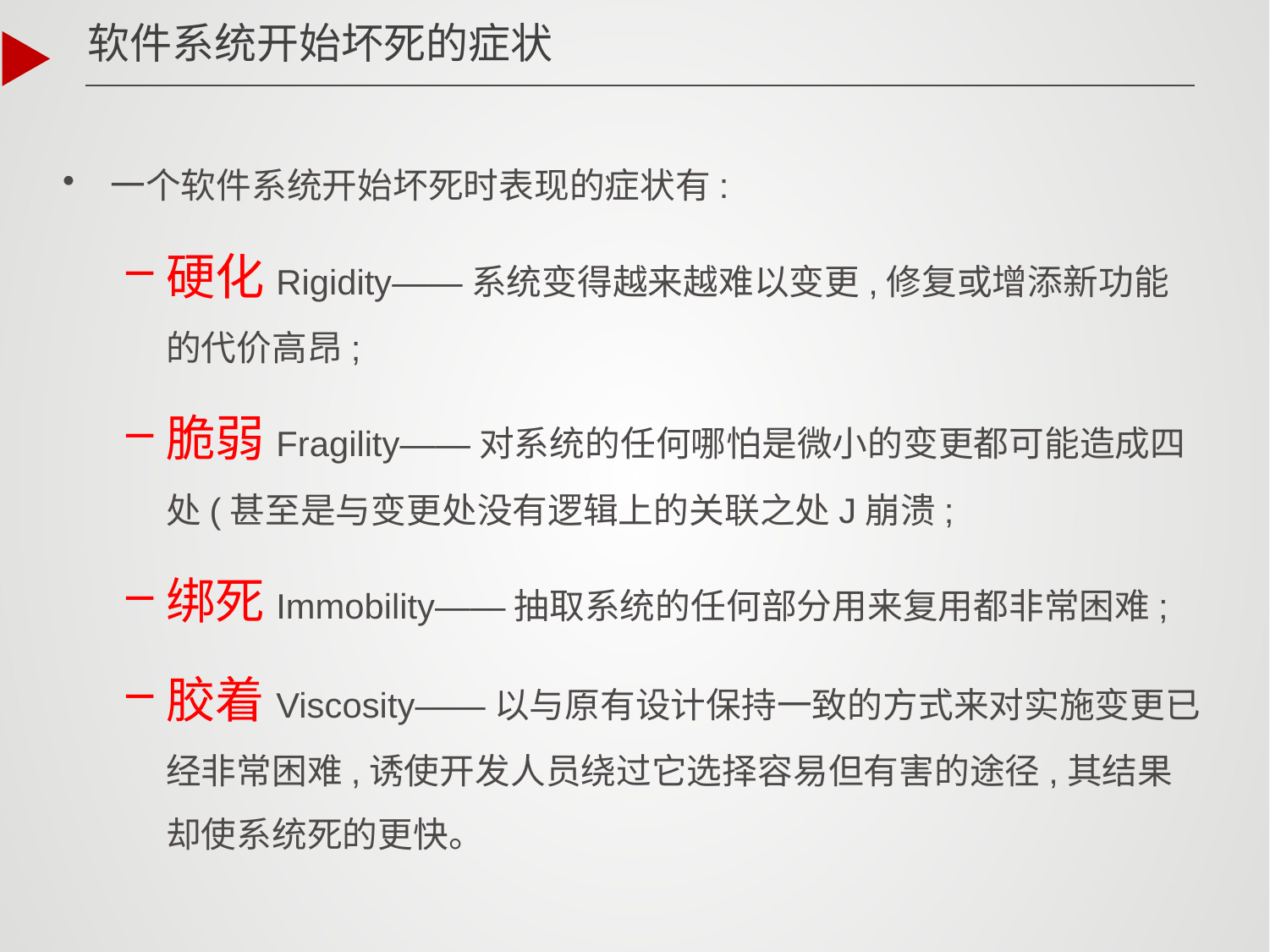

# 软件系统开始坏死的症状

一个软件系统开始坏死时表现的症状有:
硬化Rigidity——系统变得越来越难以变更,修复或增添新功能的代价高昂;
脆弱Fragility——对系统的任何哪怕是微小的变更都可能造成四处(甚至是与变更处没有逻辑上的关联之处J崩溃;
绑死Immobility——抽取系统的任何部分用来复用都非常困难;
胶着Viscosity——以与原有设计保持一致的方式来对实施变更已经非常困难,诱使开发人员绕过它选择容易但有害的途径,其结果却使系统死的更快。